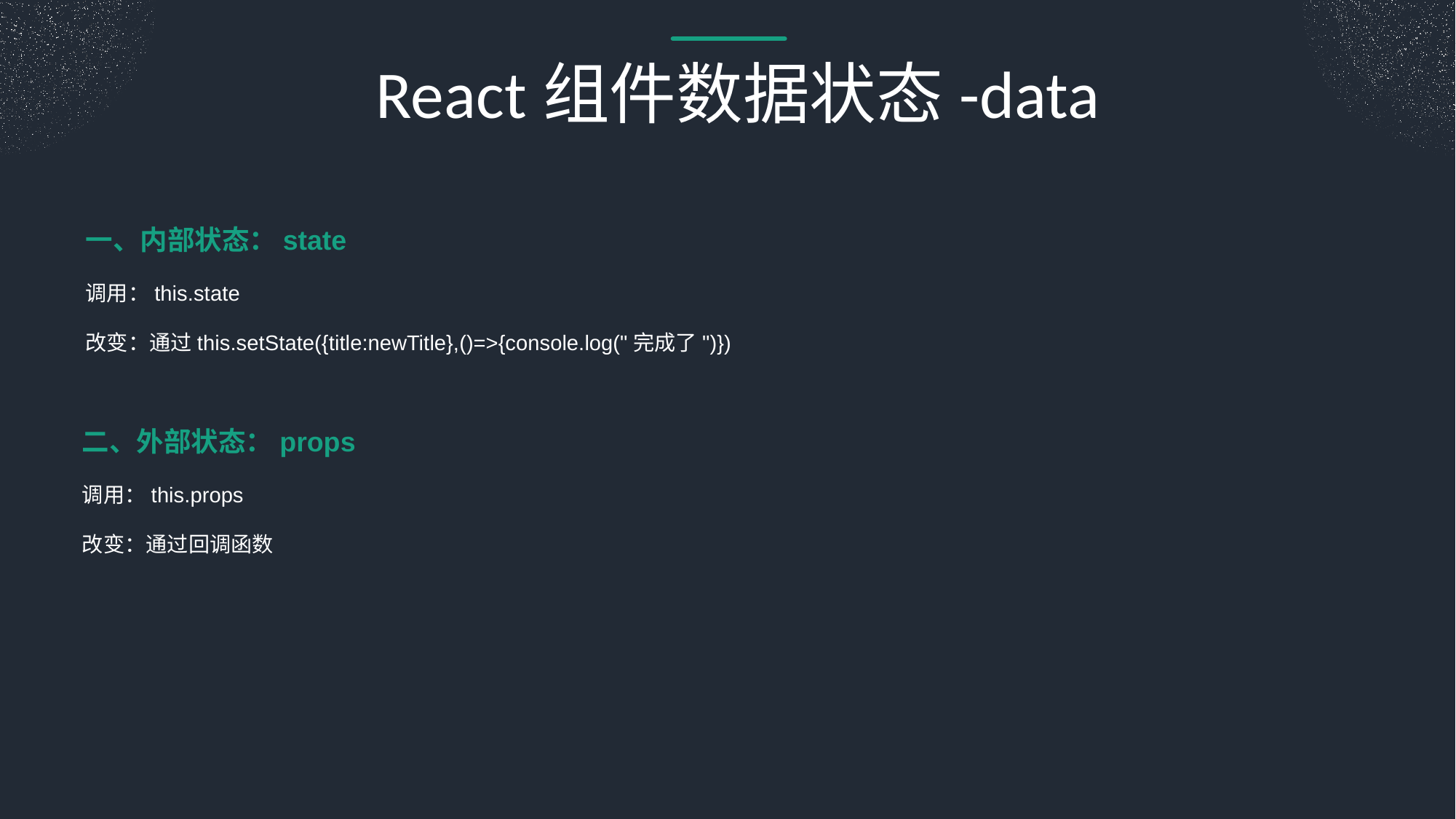

React组件数据状态-data
一、内部状态：state
调用：this.state
改变：通过this.setState({title:newTitle},()=>{console.log("完成了")})
二、外部状态：props
调用：this.props
改变：通过回调函数